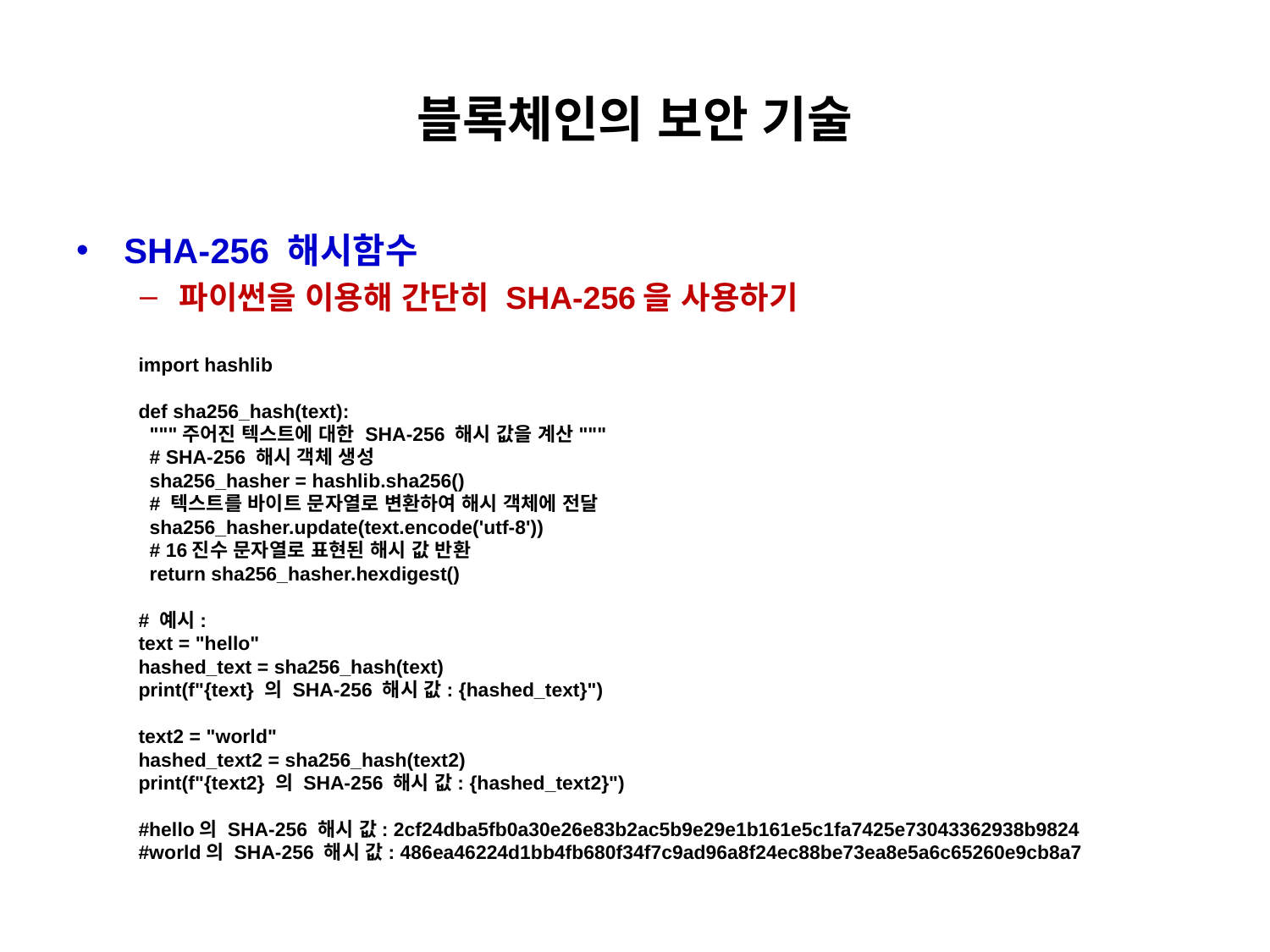

# 블록체인의 보안 기술
SHA-256 해시함수
파이썬을 이용해 간단히 SHA-256을 사용하기

import hashlib
def sha256_hash(text):
  """주어진 텍스트에 대한 SHA-256 해시 값을 계산"""
  # SHA-256 해시 객체 생성
  sha256_hasher = hashlib.sha256()
  # 텍스트를 바이트 문자열로 변환하여 해시 객체에 전달
  sha256_hasher.update(text.encode('utf-8'))
  # 16진수 문자열로 표현된 해시 값 반환
  return sha256_hasher.hexdigest()
# 예시:
text = "hello"
hashed_text = sha256_hash(text)
print(f"{text} 의 SHA-256 해시 값: {hashed_text}")
text2 = "world"
hashed_text2 = sha256_hash(text2)
print(f"{text2} 의 SHA-256 해시 값: {hashed_text2}")
#hello의 SHA-256 해시 값: 2cf24dba5fb0a30e26e83b2ac5b9e29e1b161e5c1fa7425e73043362938b9824
#world의 SHA-256 해시 값: 486ea46224d1bb4fb680f34f7c9ad96a8f24ec88be73ea8e5a6c65260e9cb8a7